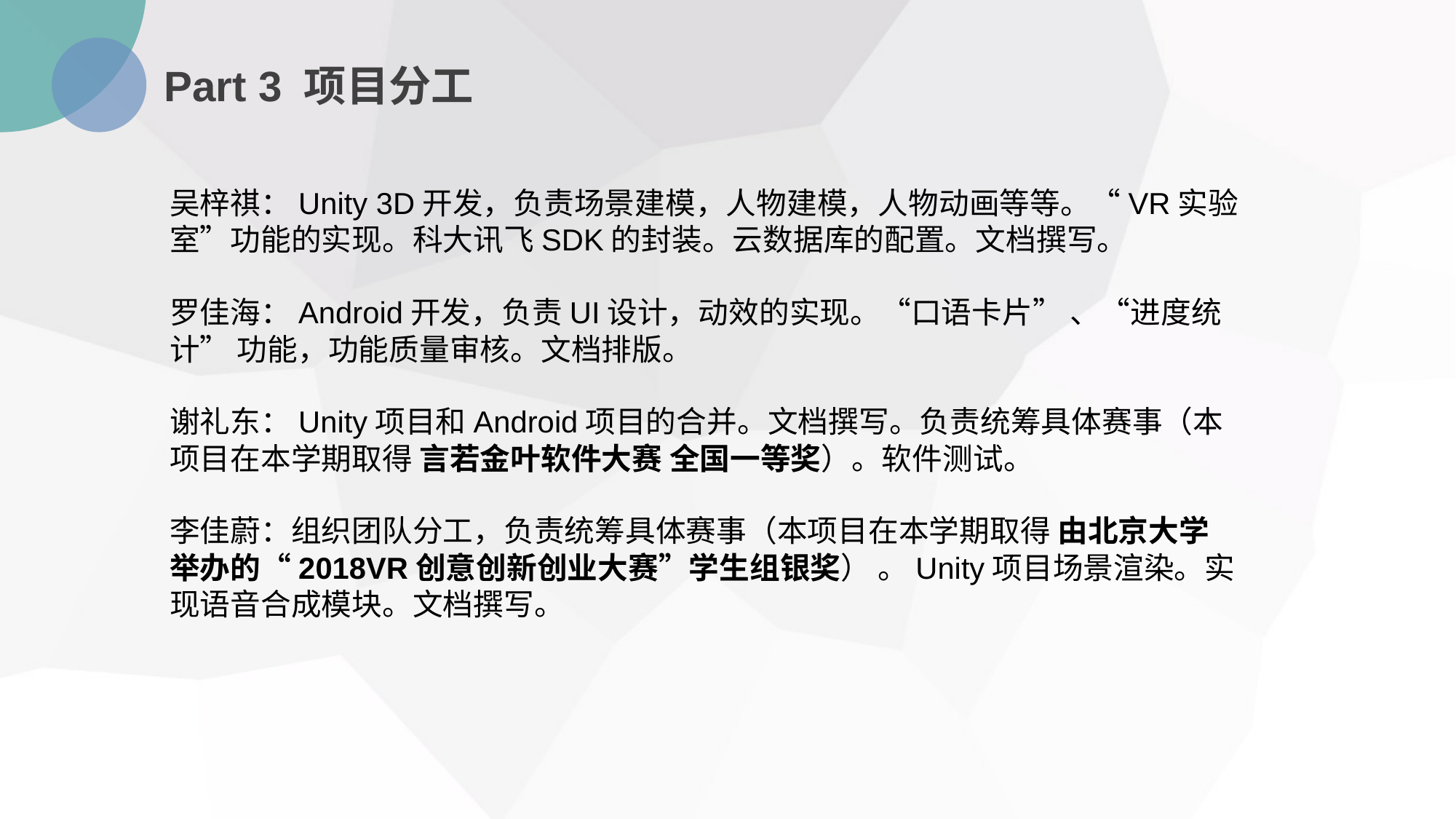

Part 3 项目分工
吴梓祺：Unity 3D开发，负责场景建模，人物建模，人物动画等等。“VR实验室”功能的实现。科大讯飞SDK的封装。云数据库的配置。文档撰写。

罗佳海：Android开发，负责UI设计，动效的实现。“口语卡片” 、“进度统计” 功能，功能质量审核。文档排版。

谢礼东：Unity项目和Android项目的合并。文档撰写。负责统筹具体赛事（本项目在本学期取得 言若金叶软件大赛 全国一等奖）。软件测试。

李佳蔚：组织团队分工，负责统筹具体赛事（本项目在本学期取得 由北京大学举办的“2018VR创意创新创业大赛”学生组银奖） 。Unity项目场景渲染。实现语音合成模块。文档撰写。